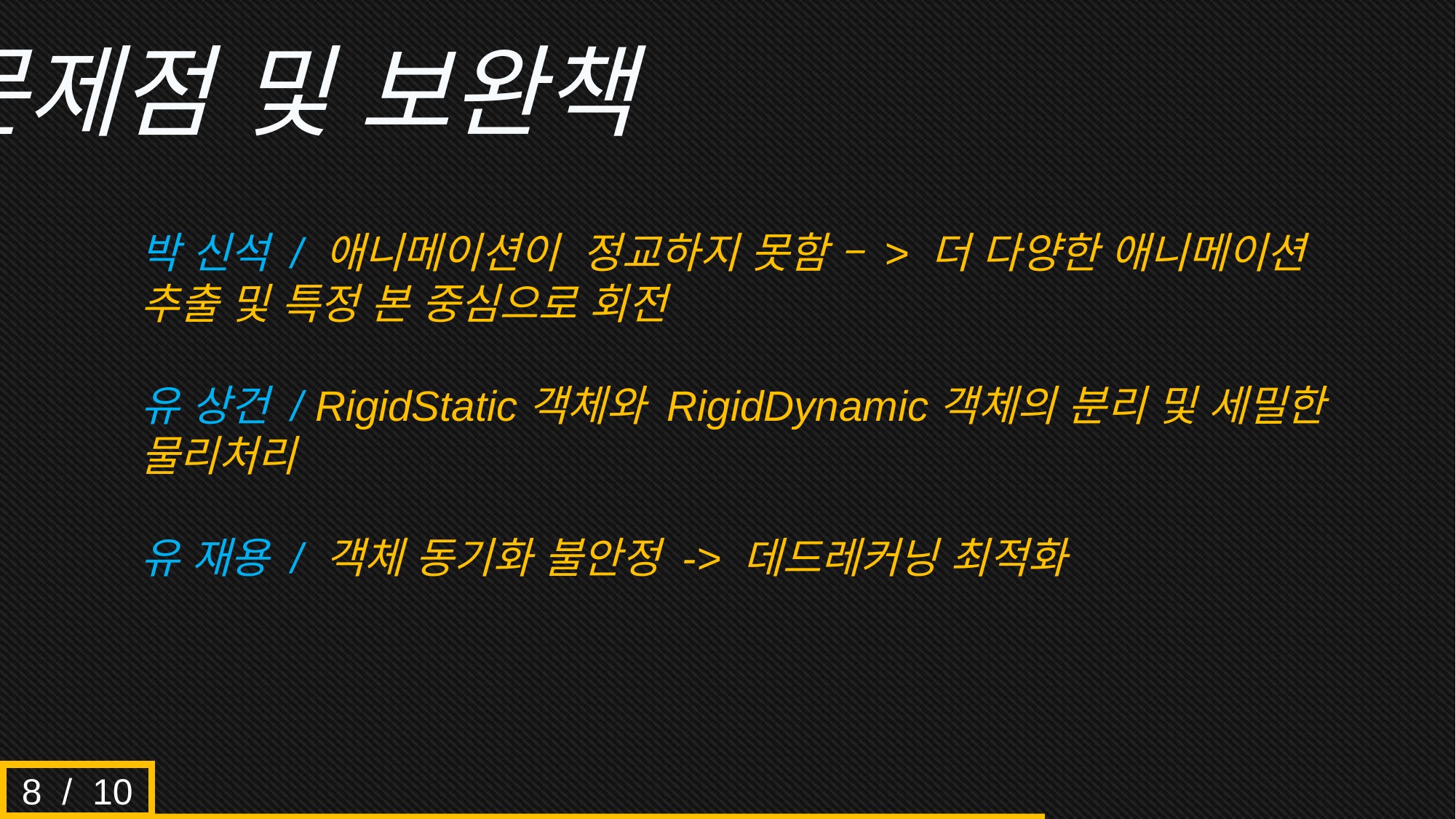

문제점 및 보완책
박 신석 / 애니메이션이  정교하지 못함 – > 더 다양한 애니메이션 추출 및 특정 본 중심으로 회전

유 상건 / RigidStatic객체와 RigidDynamic객체의 분리 및 세밀한 물리처리

유 재용 / 객체 동기화 불안정 -> 데드레커닝 최적화
8  /  10